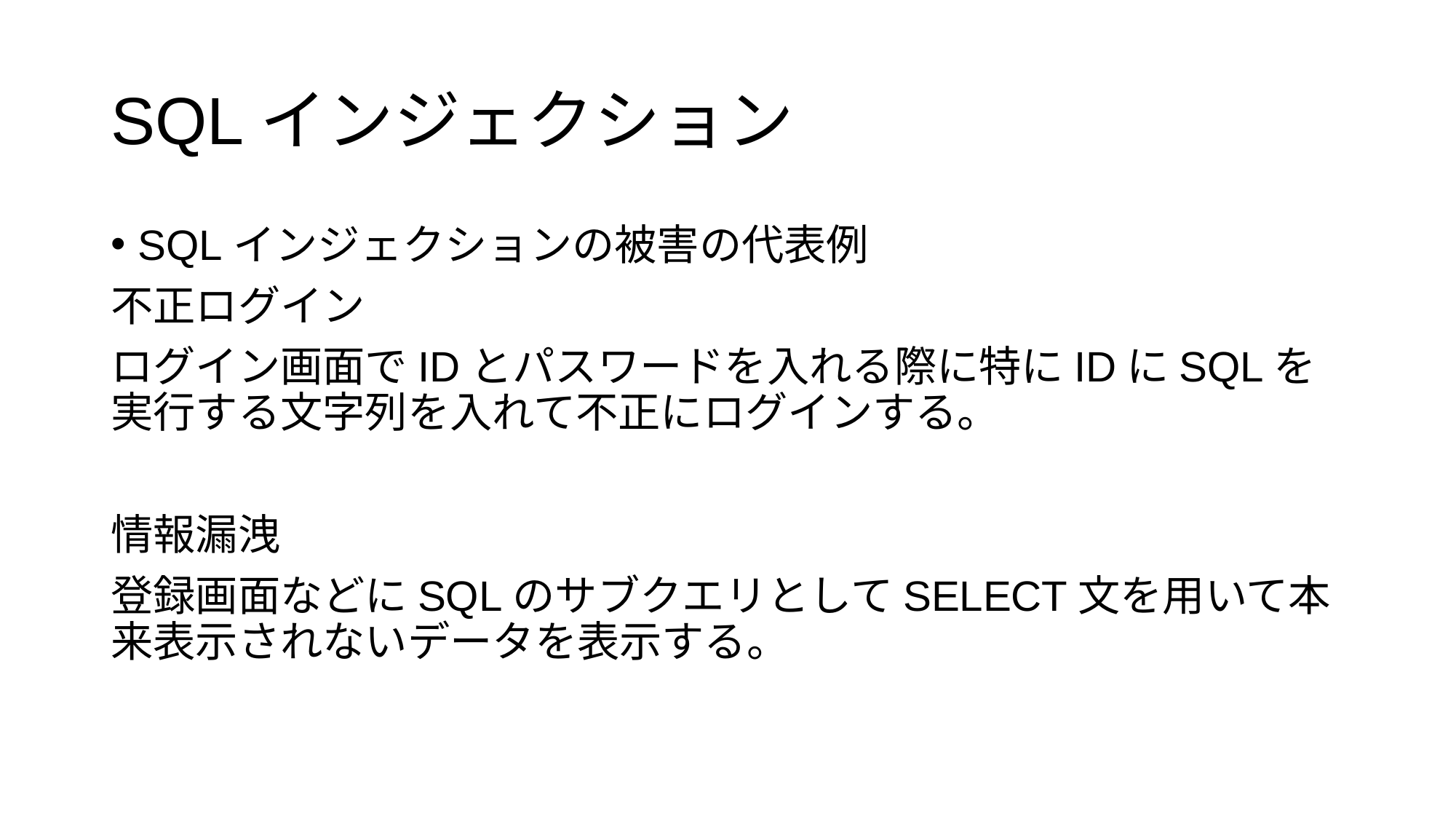

# SQLインジェクション
SQLインジェクションの被害の代表例
不正ログイン
ログイン画面でIDとパスワードを入れる際に特にIDにSQLを実行する文字列を入れて不正にログインする。

情報漏洩
登録画面などにSQLのサブクエリとしてSELECT文を用いて本来表示されないデータを表示する。